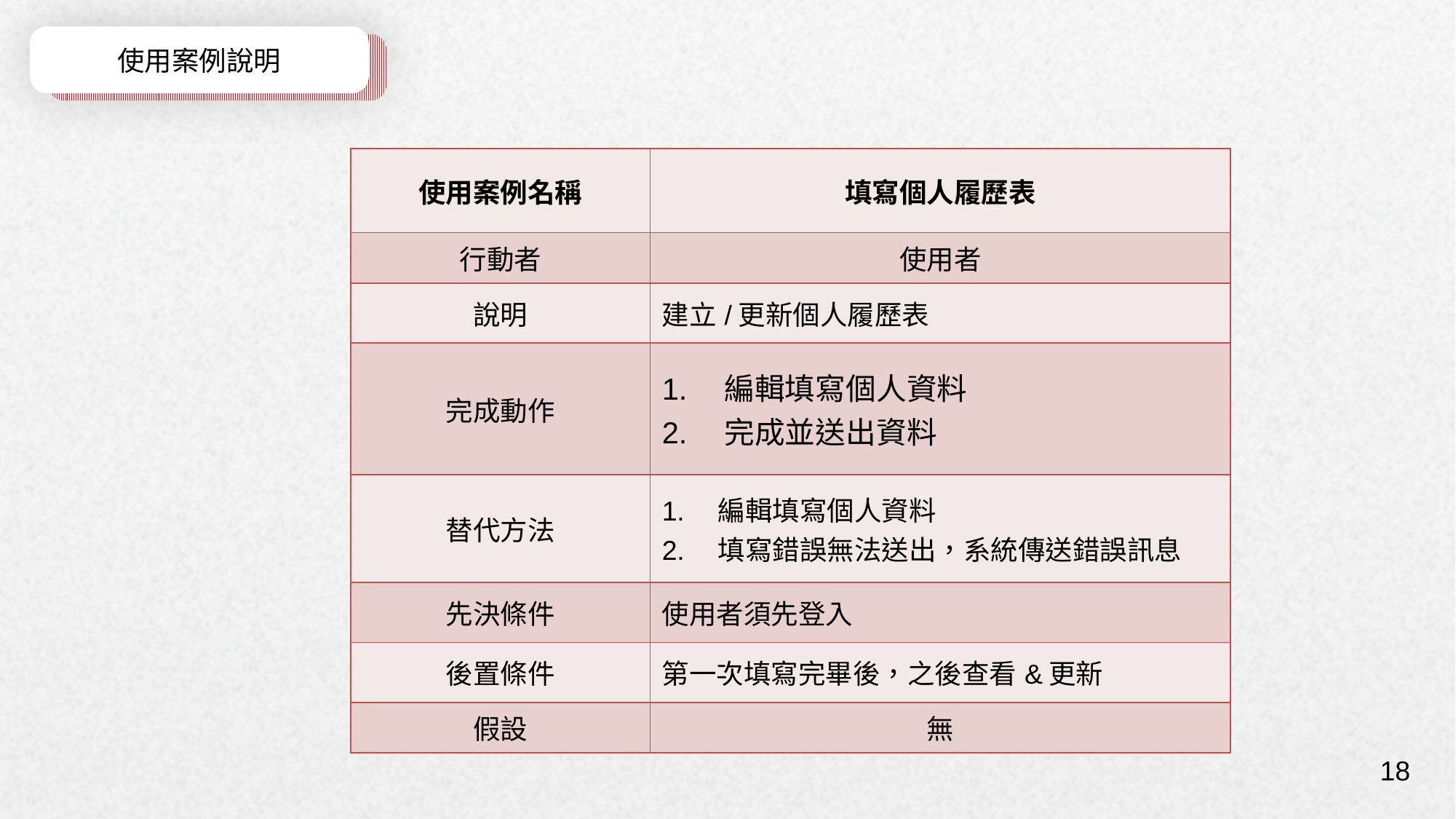

使用案例說明

| 使用案例名稱 | 填寫個人履歷表 |
| --- | --- |
| 行動者 | 使用者 |
| 說明 | 建立/更新個人履歷表 |
| 完成動作 | 1.　編輯填寫個人資料 2.　完成並送出資料 |
| 替代方法 | 1.　編輯填寫個人資料 2.　填寫錯誤無法送出，系統傳送錯誤訊息 |
| 先決條件 | 使用者須先登入 |
| 後置條件 | 第一次填寫完畢後，之後查看&更新 |
| 假設 | 無 |
18